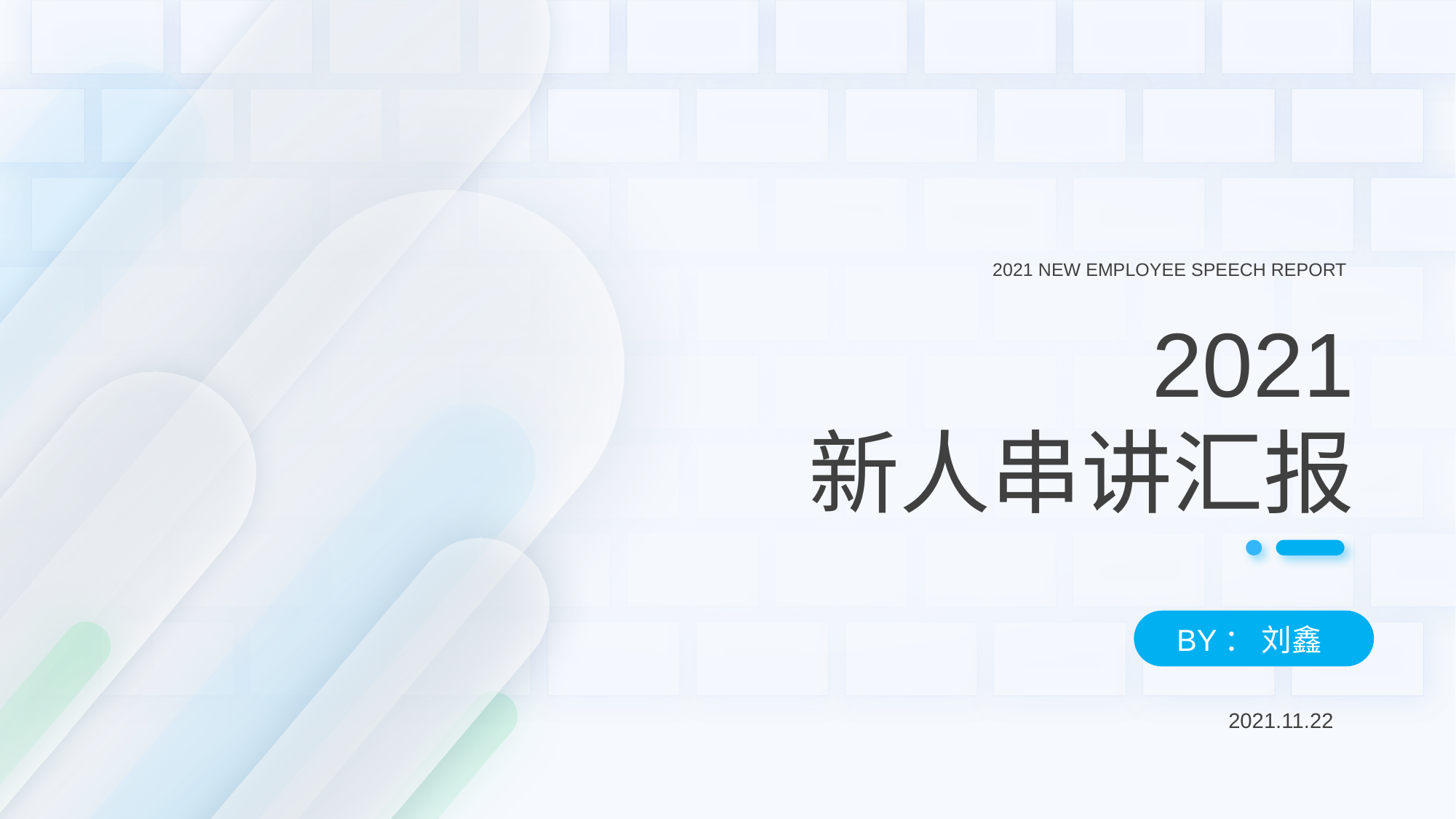

2021 NEW EMPLOYEE SPEECH REPORT
2021
新人串讲汇报

BY： 刘鑫
2021.11.22